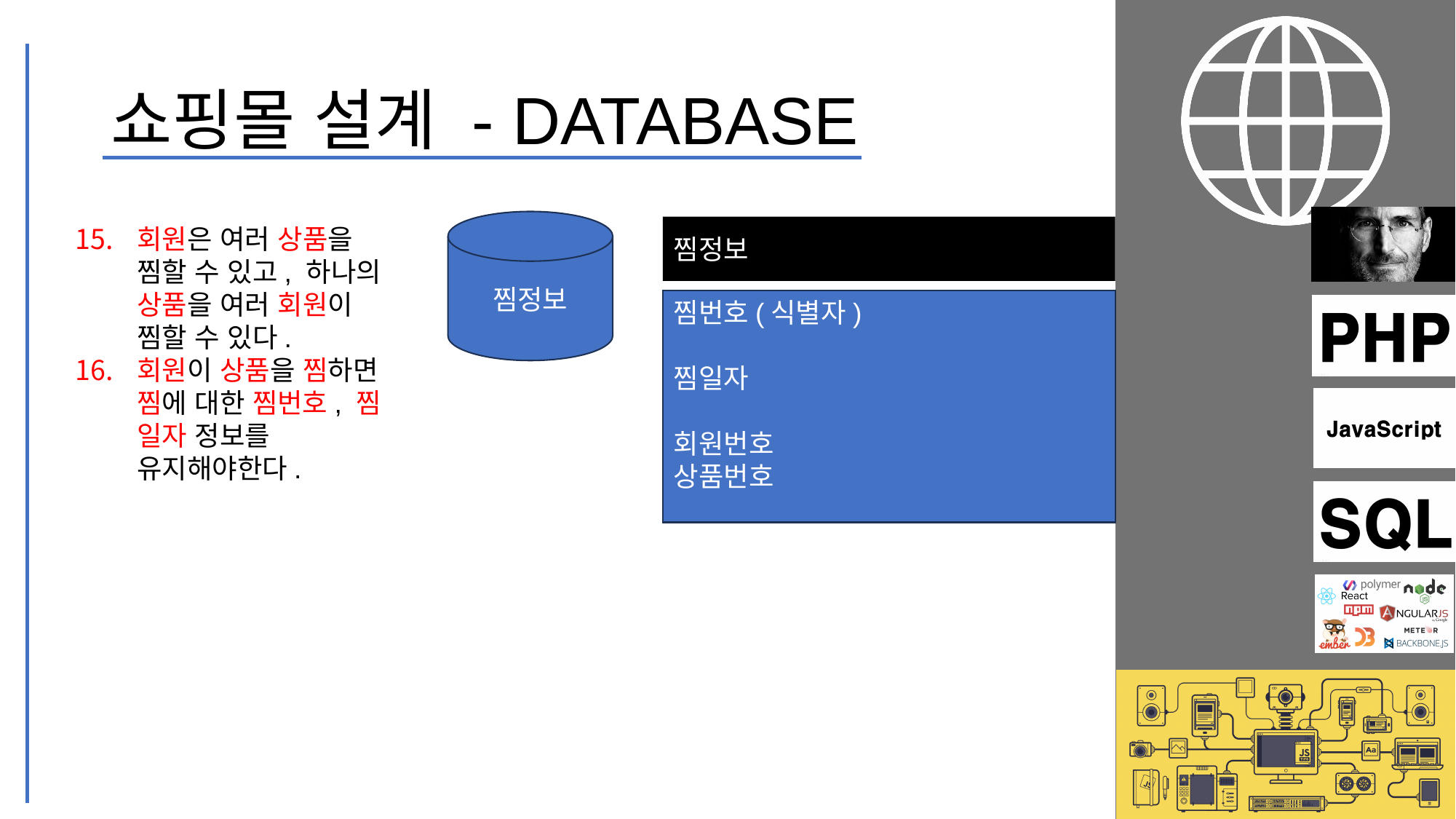

# 쇼핑몰 설계 - DATABASE
찜정보
회원은 여러 상품을 찜할 수 있고, 하나의 상품을 여러 회원이 찜할 수 있다.
회원이 상품을 찜하면 찜에 대한 찜번호, 찜 일자 정보를 유지해야한다.

찜정보
찜번호(식별자)

찜일자

회원번호
상품번호